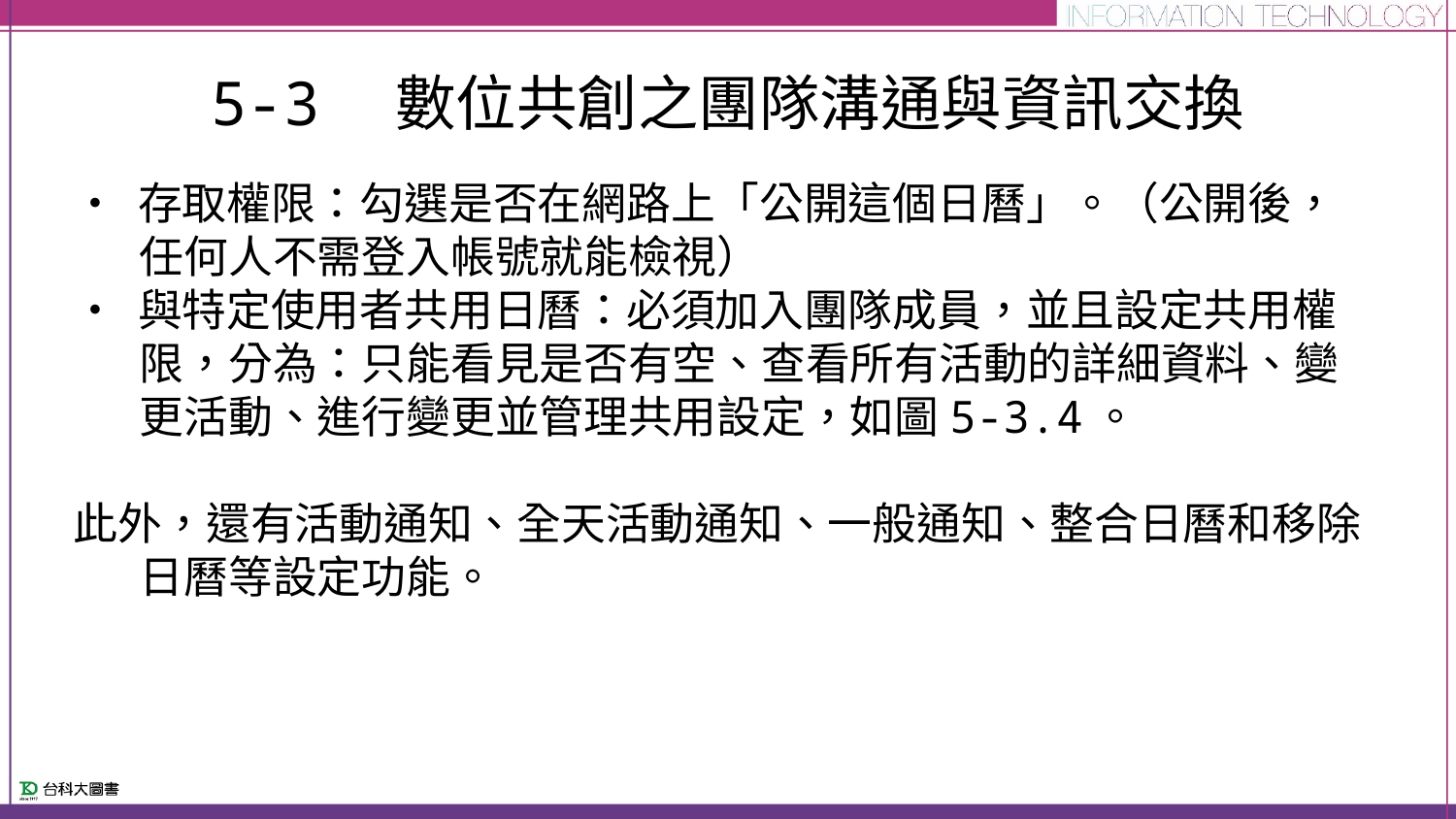

# 5-3　數位共創之團隊溝通與資訊交換
• 存取權限：勾選是否在網路上「公開這個日曆」。（公開後，任何人不需登入帳號就能檢視）
• 與特定使用者共用日曆：必須加入團隊成員，並且設定共用權限，分為：只能看見是否有空、查看所有活動的詳細資料、變更活動、進行變更並管理共用設定，如圖5-3.4。

此外，還有活動通知、全天活動通知、一般通知、整合日曆和移除日曆等設定功能。